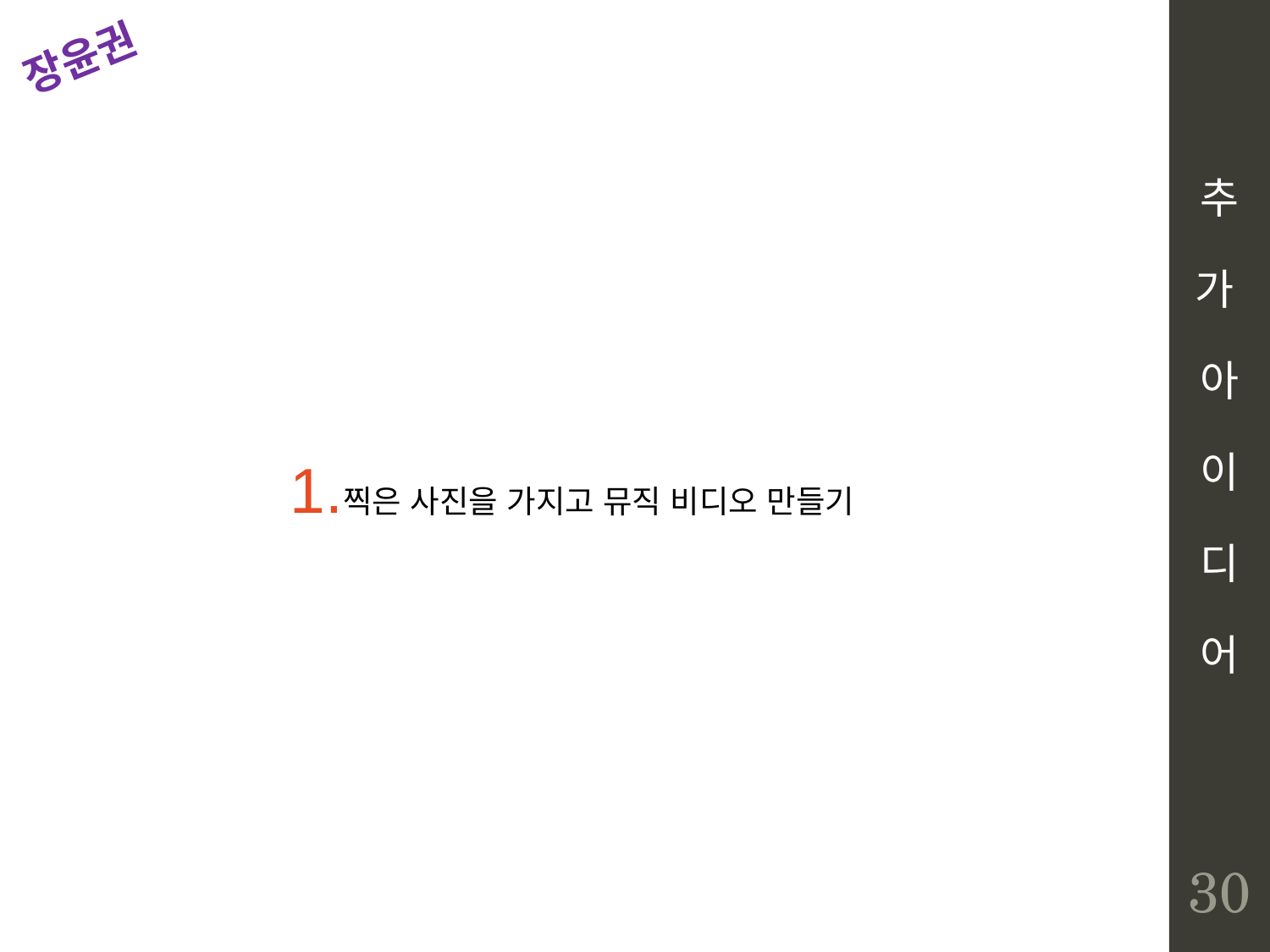

# 추 가 아 이 디 어
장윤권
찍은 사진을 가지고 뮤직 비디오 만들기
30